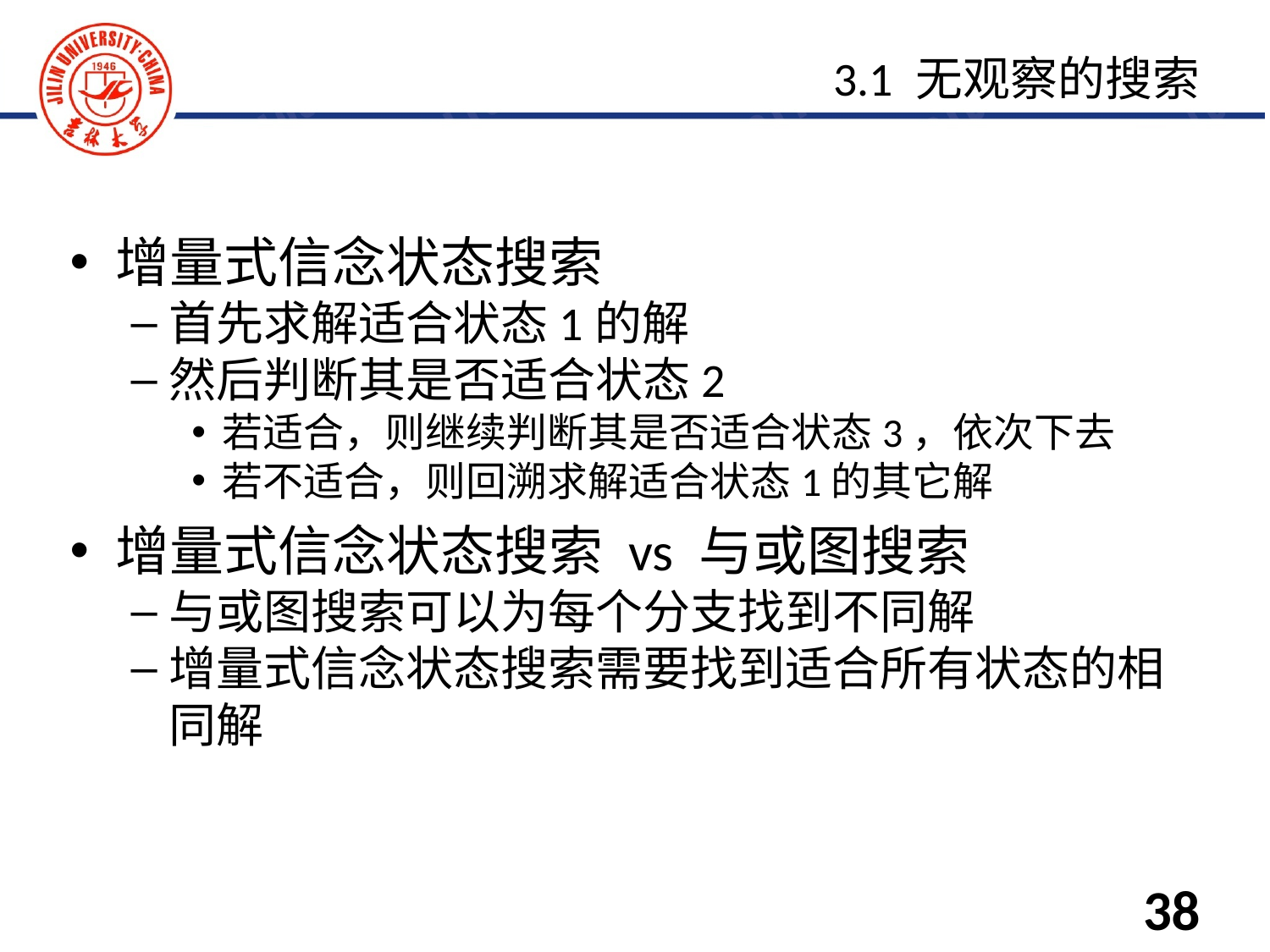

增量式信念状态搜索
首先求解适合状态1的解
然后判断其是否适合状态2
若适合，则继续判断其是否适合状态3，依次下去
若不适合，则回溯求解适合状态1的其它解
增量式信念状态搜索 vs 与或图搜索
与或图搜索可以为每个分支找到不同解
增量式信念状态搜索需要找到适合所有状态的相同解
3.1 无观察的搜索
38